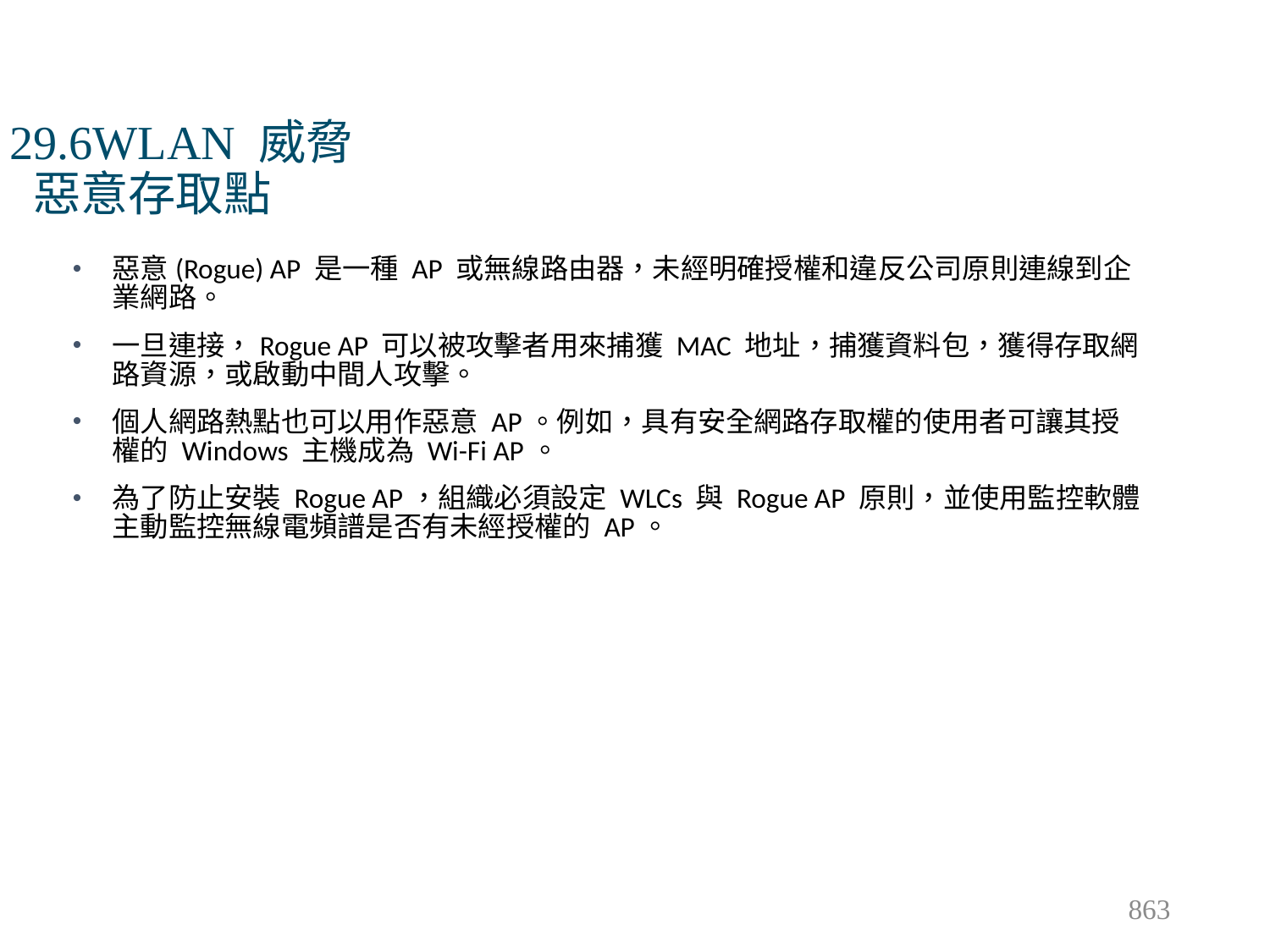

# 29.6WLAN 威脅 惡意存取點
惡意(Rogue) AP 是一種 AP 或無線路由器，未經明確授權和違反公司原則連線到企業網路。
一旦連接，Rogue AP 可以被攻擊者用來捕獲 MAC 地址，捕獲資料包，獲得存取網路資源，或啟動中間人攻擊。
個人網路熱點也可以用作惡意 AP。例如，具有安全網路存取權的使用者可讓其授權的 Windows 主機成為 Wi-Fi AP。
為了防止安裝 Rogue AP，組織必須設定 WLCs 與 Rogue AP 原則，並使用監控軟體主動監控無線電頻譜是否有未經授權的 AP。

863